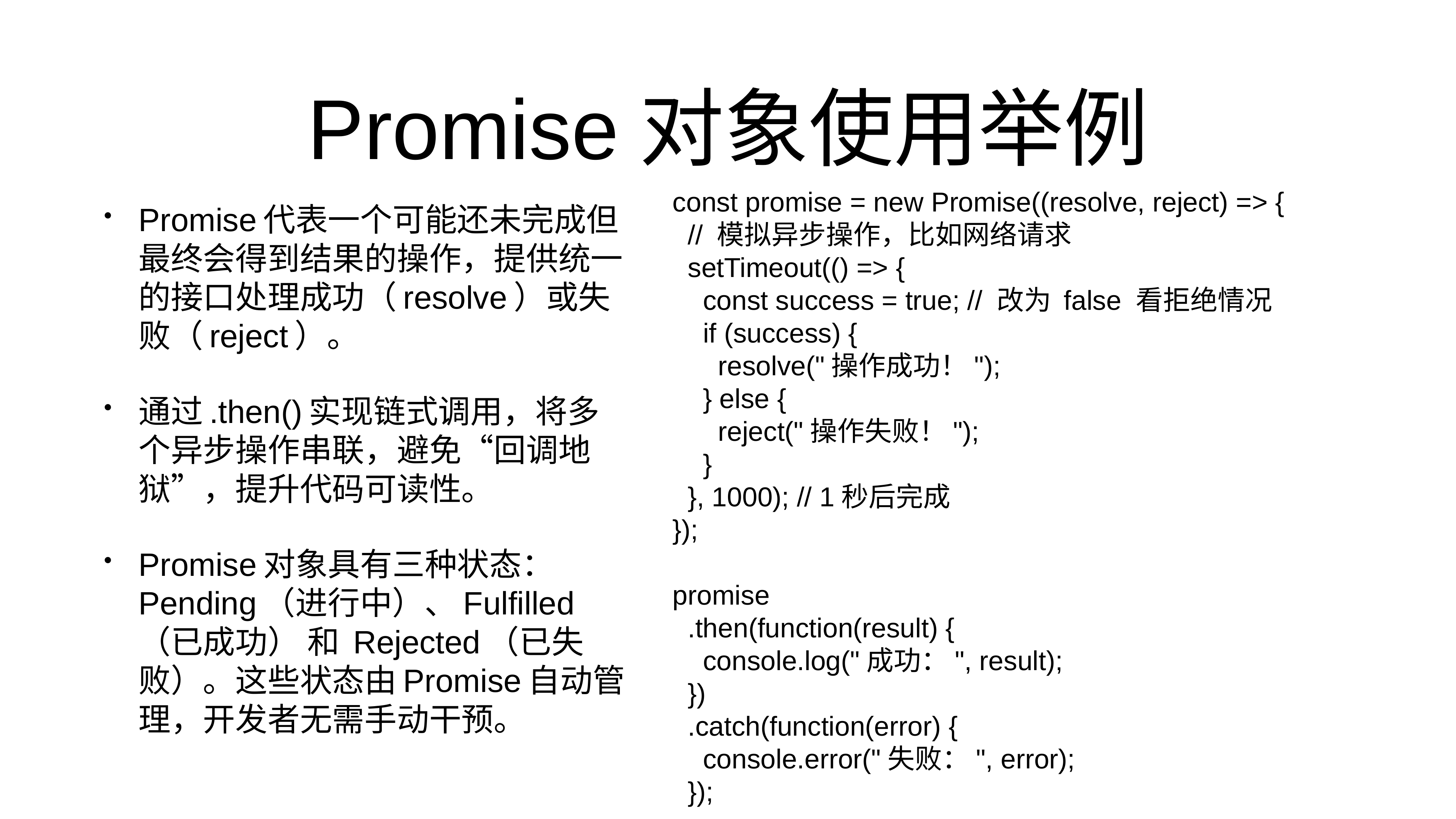

# Promise对象使用举例
const promise = new Promise((resolve, reject) => {
  // 模拟异步操作，比如网络请求
  setTimeout(() => {
    const success = true; // 改为 false 看拒绝情况
    if (success) {
      resolve("操作成功！");
    } else {
      reject("操作失败！");
    }
  }, 1000); // 1秒后完成
});

promise
  .then(function(result) {
    console.log("成功：", result);
  })
  .catch(function(error) {
    console.error("失败：", error);
  });
Promise代表一个可能还未完成但最终会得到结果的操作，提供统一的接口处理成功（resolve）或失败（reject）。
通过.then()实现链式调用，将多个异步操作串联，避免“回调地狱”，提升代码可读性。
Promise对象具有三种状态：Pending（进行中）、Fulfilled（已成功） 和 Rejected（已失败）。这些状态由Promise自动管理，开发者无需手动干预。